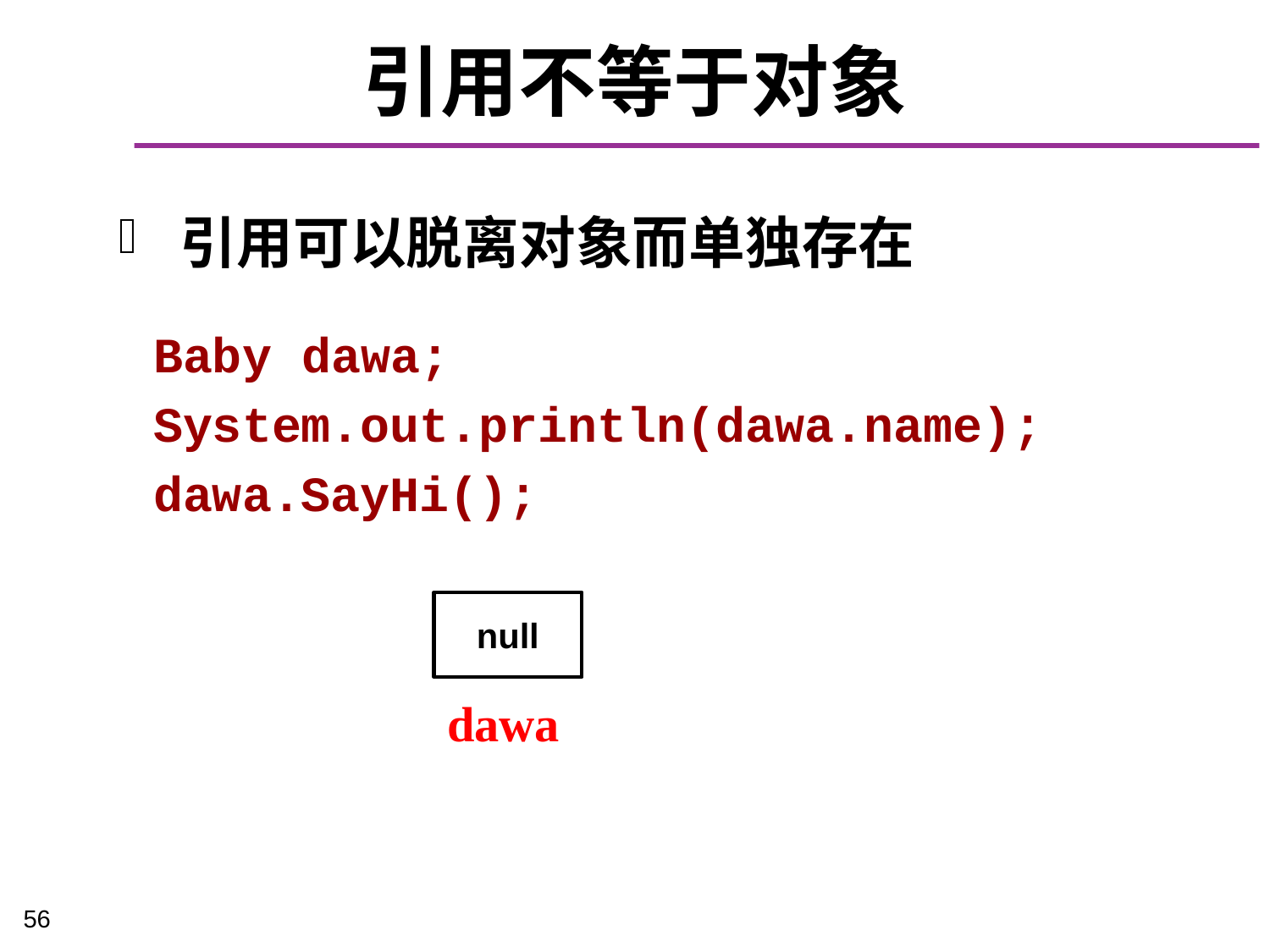

# 引用不等于对象
引用可以脱离对象而单独存在
Baby dawa;
System.out.println(dawa.name);
dawa.SayHi();
null
dawa
56